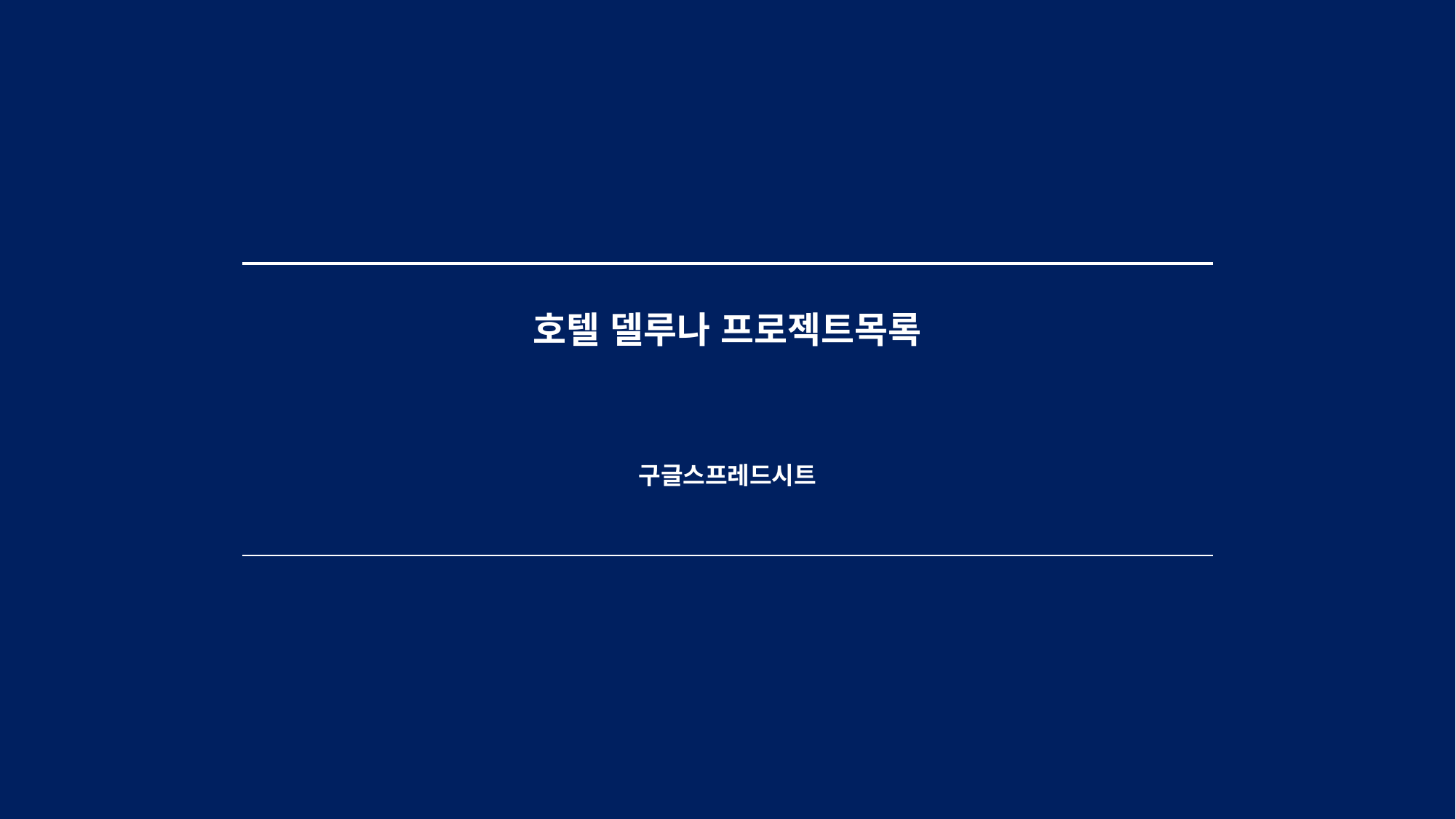

| 호텔 델루나 프로젝트목록 |
| --- |
| 구글스프레드시트 |